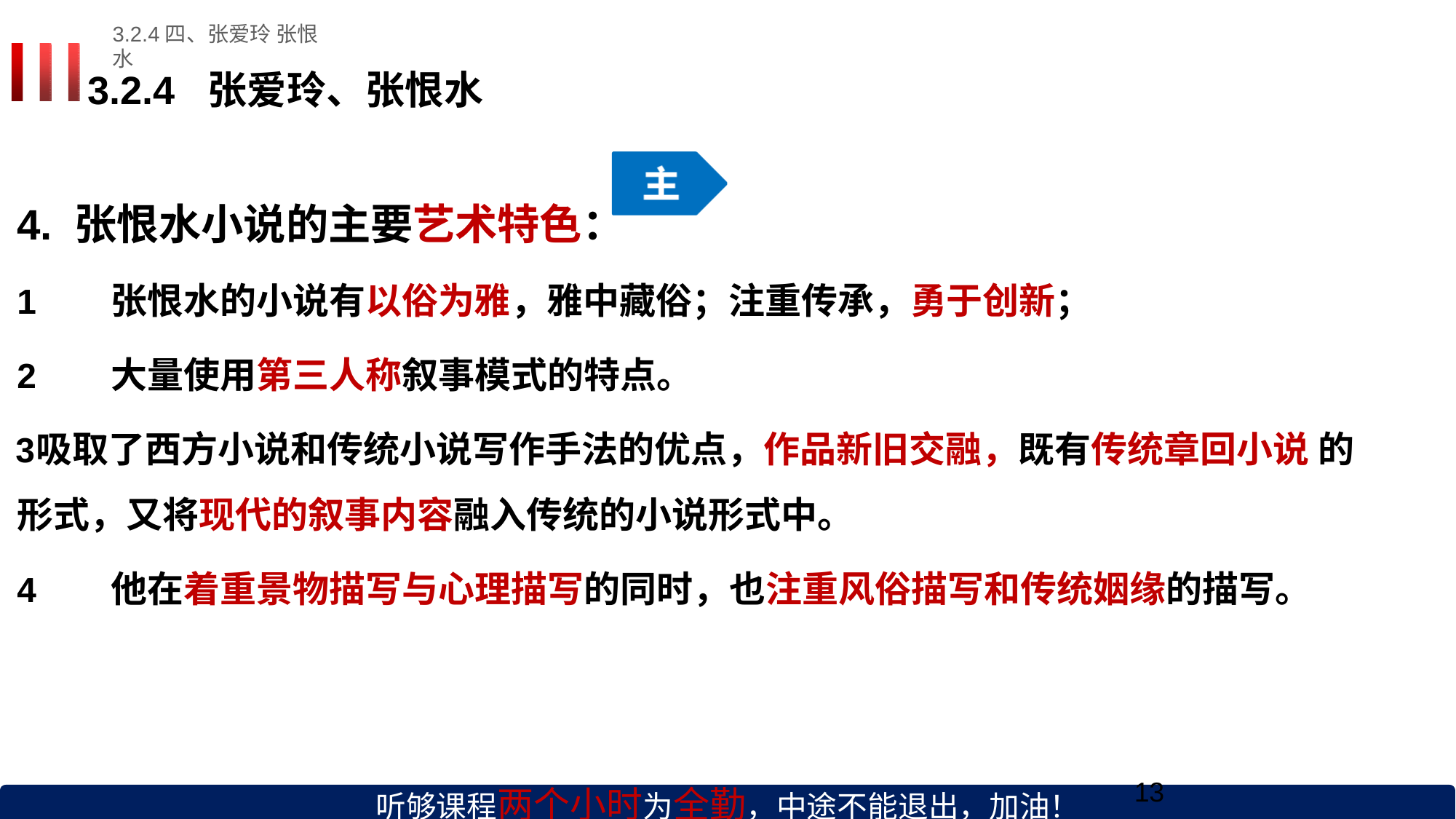

3.2.4四、张爱玲 张恨水

# 3.2.4	张爱玲、张恨水

4. 张恨水小说的主要艺术特色：
张恨水的小说有以俗为雅，雅中藏俗；注重传承，勇于创新；
大量使用第三人称叙事模式的特点。
吸取了西方小说和传统小说写作手法的优点，作品新旧交融，既有传统章回小说 的形式，又将现代的叙事内容融入传统的小说形式中。
他在着重景物描写与心理描写的同时，也注重风俗描写和传统姻缘的描写。
13

听够课程两个小时为全勤，中途不能退出，加油！